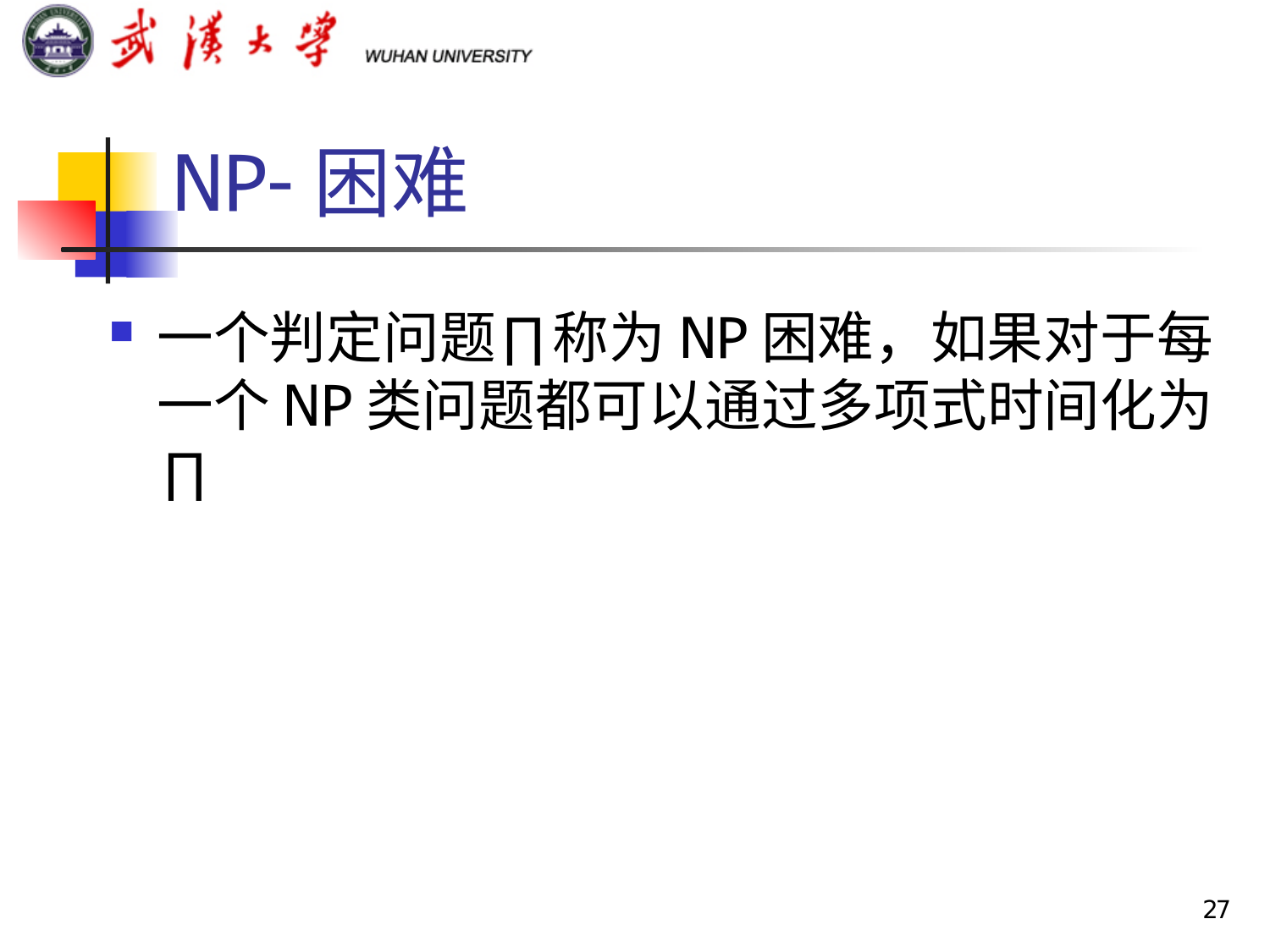

# NP-困难
一个判定问题∏称为NP困难，如果对于每一个NP类问题都可以通过多项式时间化为∏

27